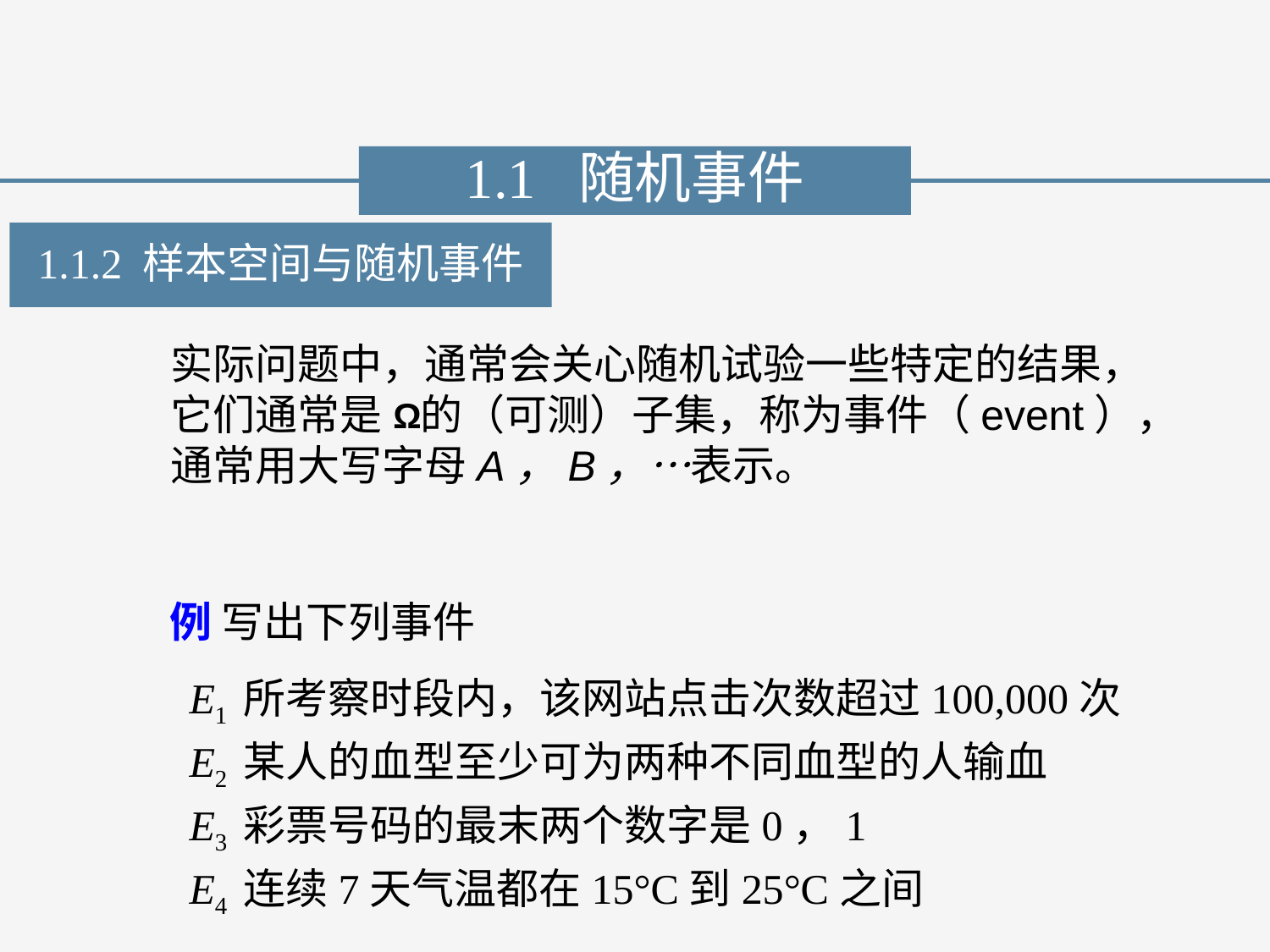

1.1  随机事件
1.1.2 样本空间与随机事件
实际问题中，通常会关心随机试验一些特定的结果，它们通常是    的（可测）子集，称为事件（event），通常用大写字母A，B，…表示。
Ω
例 写出下列事件
E1 所考察时段内，该网站点击次数超过100,000次
E2 某人的血型至少可为两种不同血型的人输血
E3 彩票号码的最末两个数字是0，1
E4 连续7天气温都在15°C到25°C之间